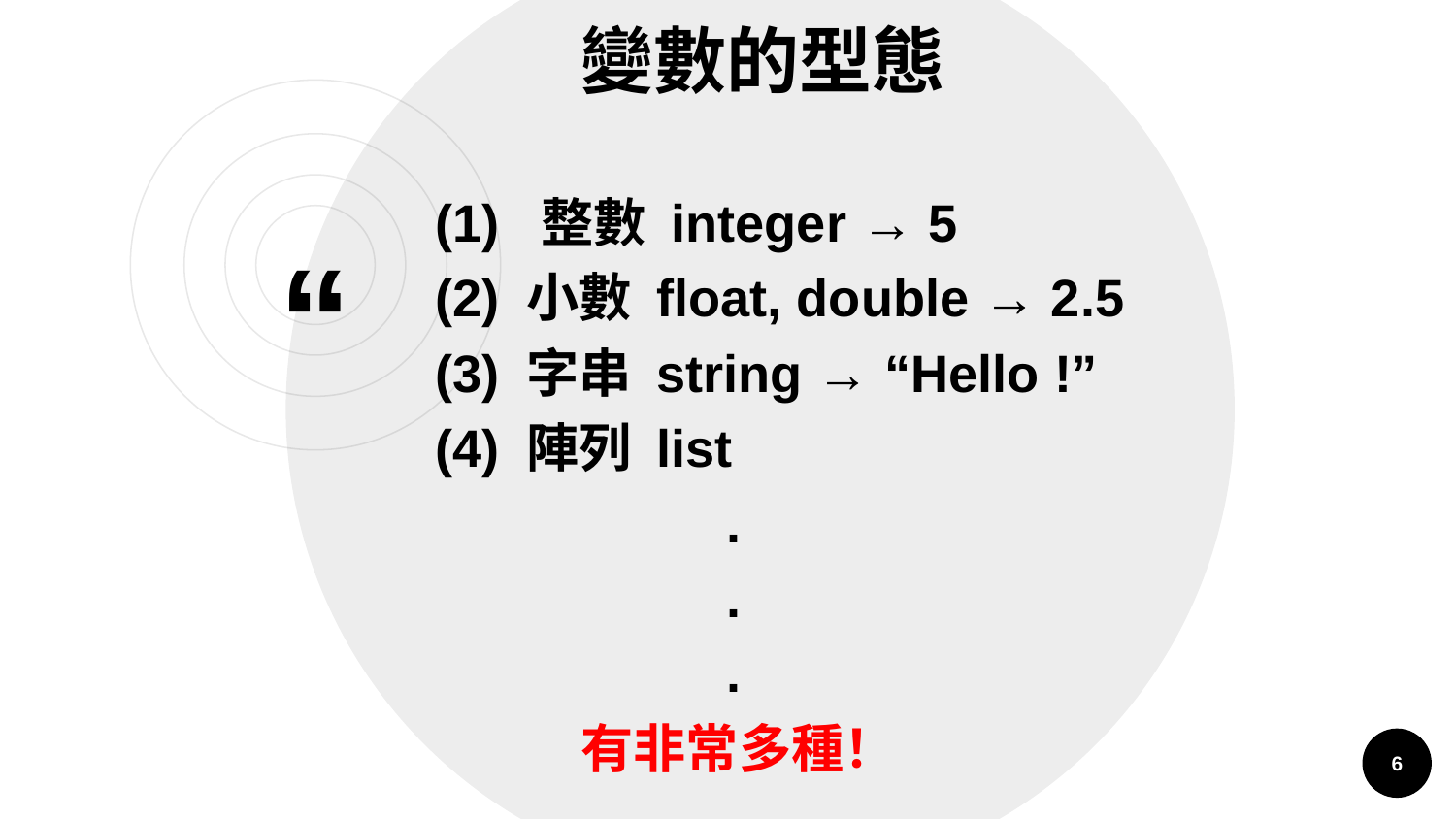

變數的型態

(1)  整數 integer → 5
(2) 小數 float, double → 2.5
(3) 字串 string → “Hello !”
(4) 陣列 list
.
.
.
有非常多種！
6